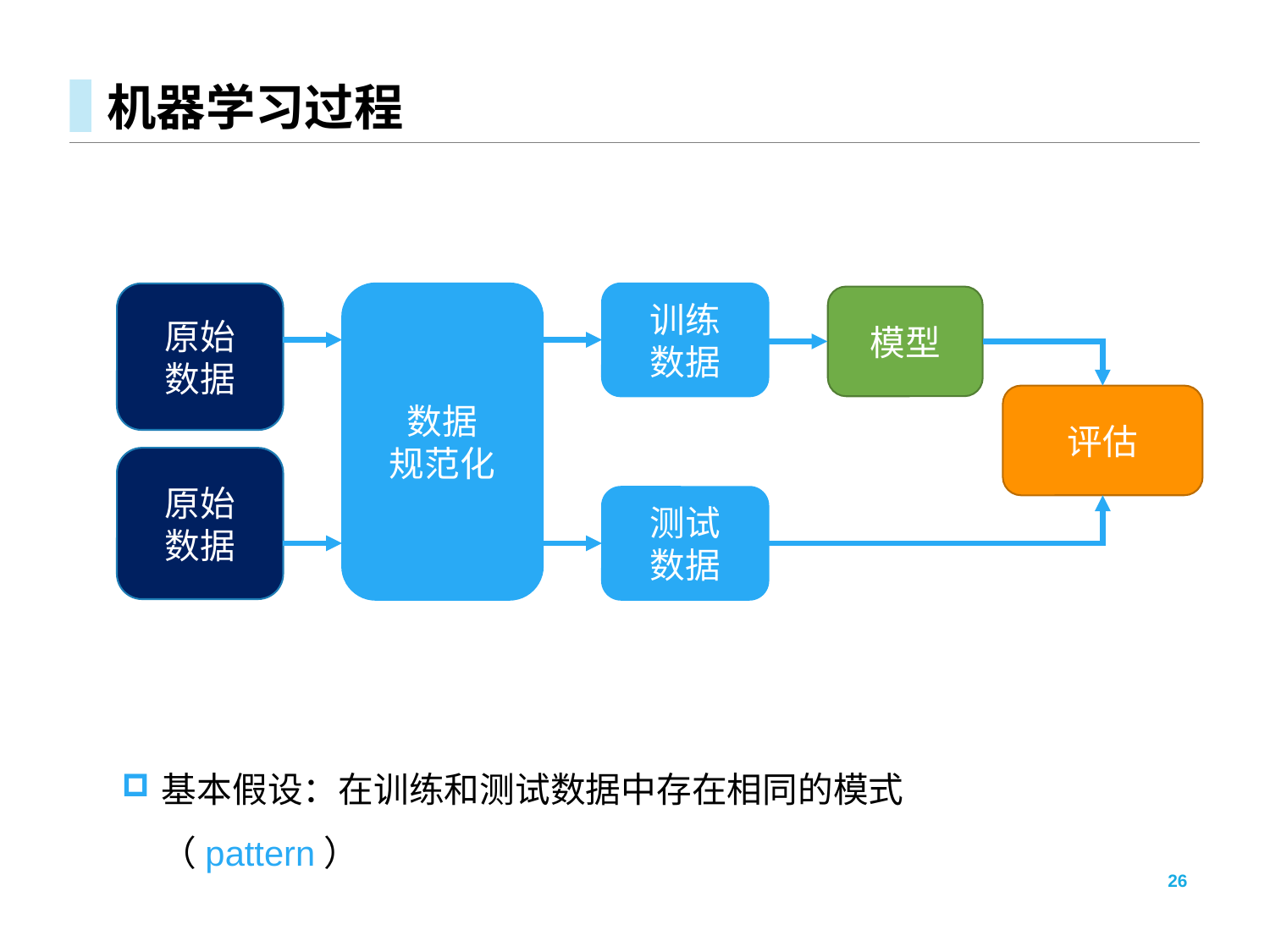

# 机器学习过程
数据
规范化
原始
数据
训练
数据
模型
评估
原始
数据
测试
数据
基本假设：在训练和测试数据中存在相同的模式（pattern）
26